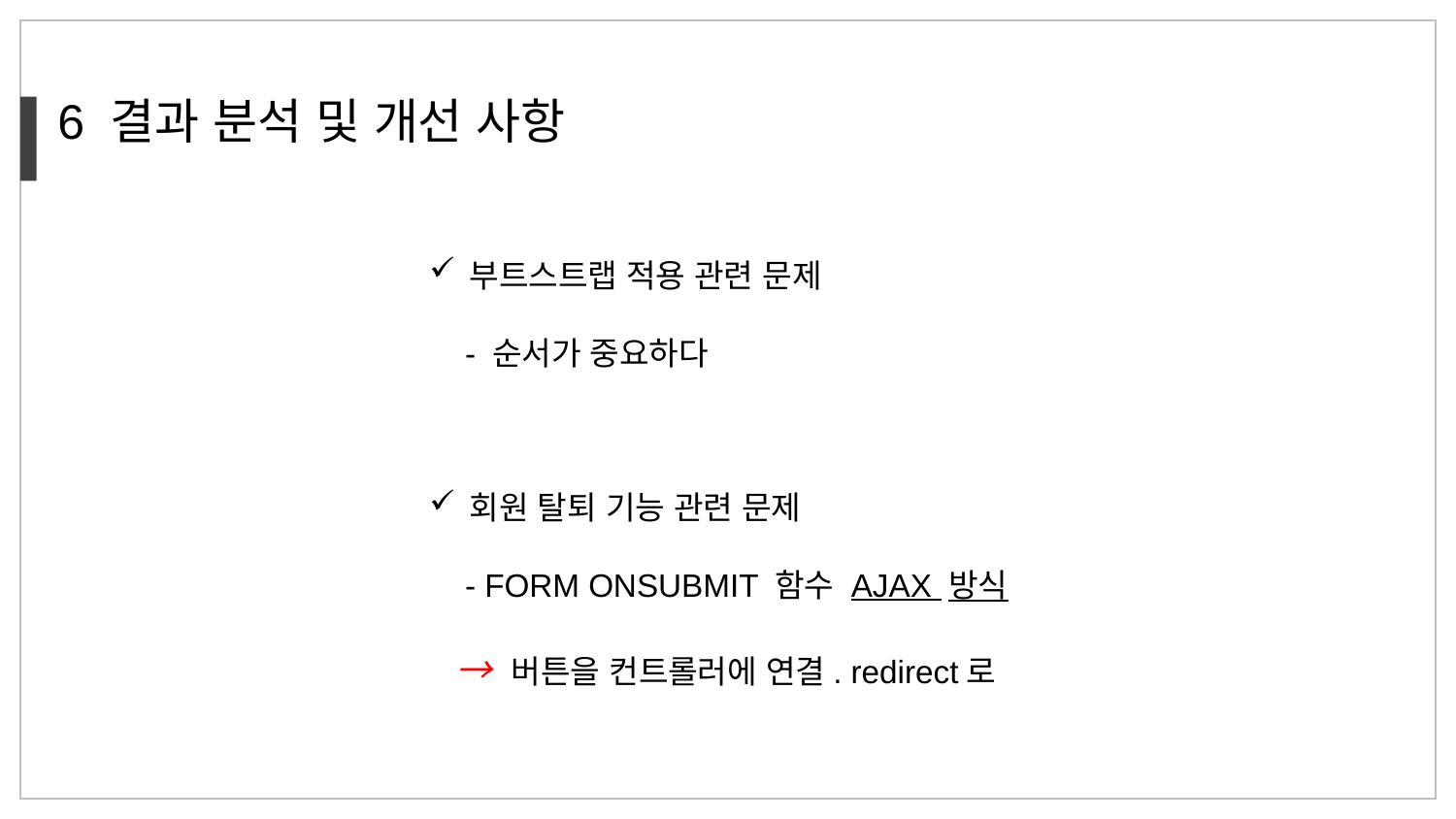

6 결과 분석 및 개선 사항

부트스트랩 적용 관련 문제
    - 순서가 중요하다

회원 탈퇴 기능 관련 문제
    - FORM ONSUBMIT 함수 AJAX 방식
   → 버튼을 컨트롤러에 연결. redirect로